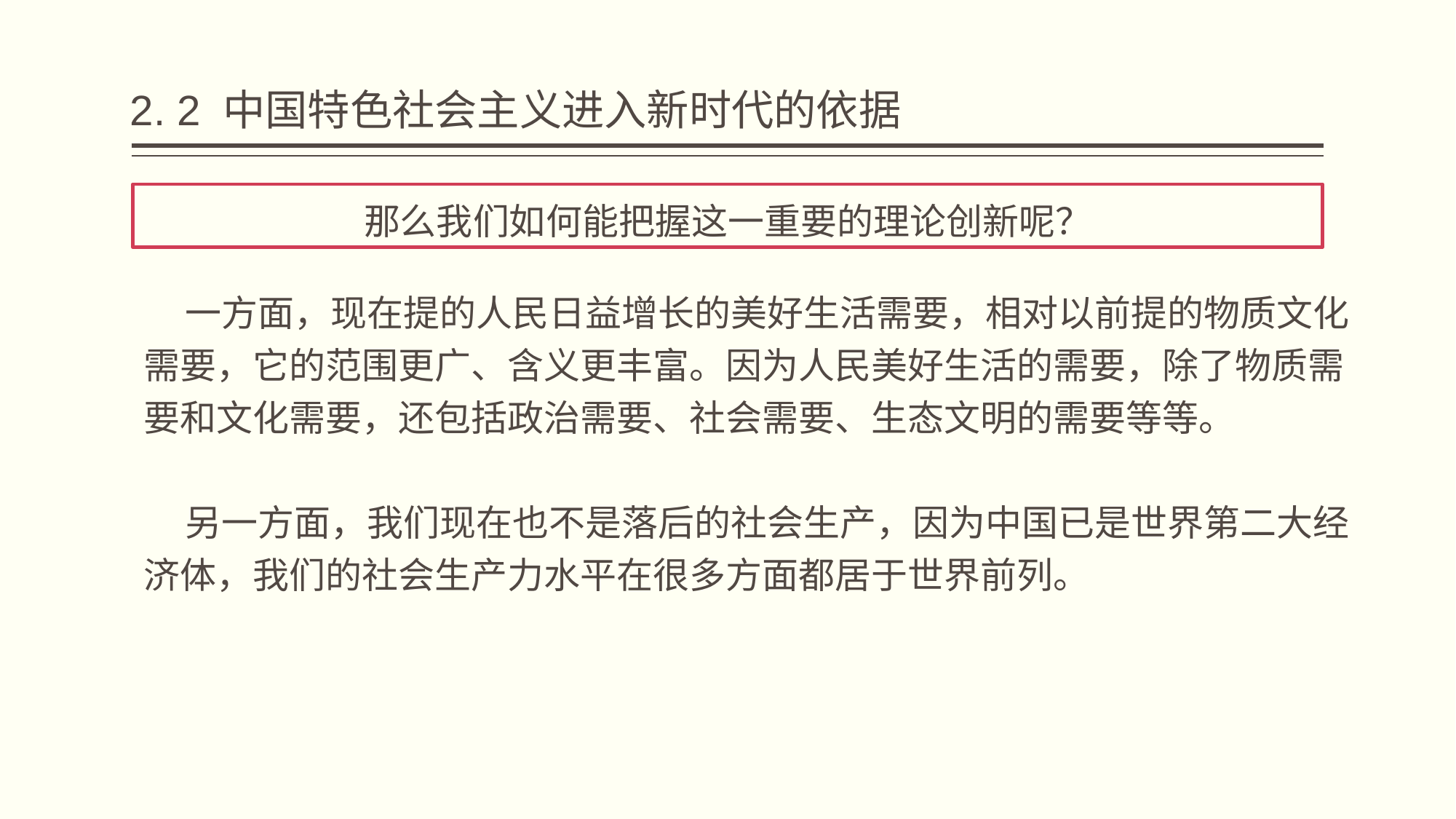

# 2. 2 中国特色社会主义进入新时代的依据
那么我们如何能把握这一重要的理论创新呢？
    一方面，现在提的人民日益增长的美好生活需要，相对以前提的物质文化需要，它的范围更广、含义更丰富。因为人民美好生活的需要，除了物质需要和文化需要，还包括政治需要、社会需要、生态文明的需要等等。

    另一方面，我们现在也不是落后的社会生产，因为中国已是世界第二大经济体，我们的社会生产力水平在很多方面都居于世界前列。